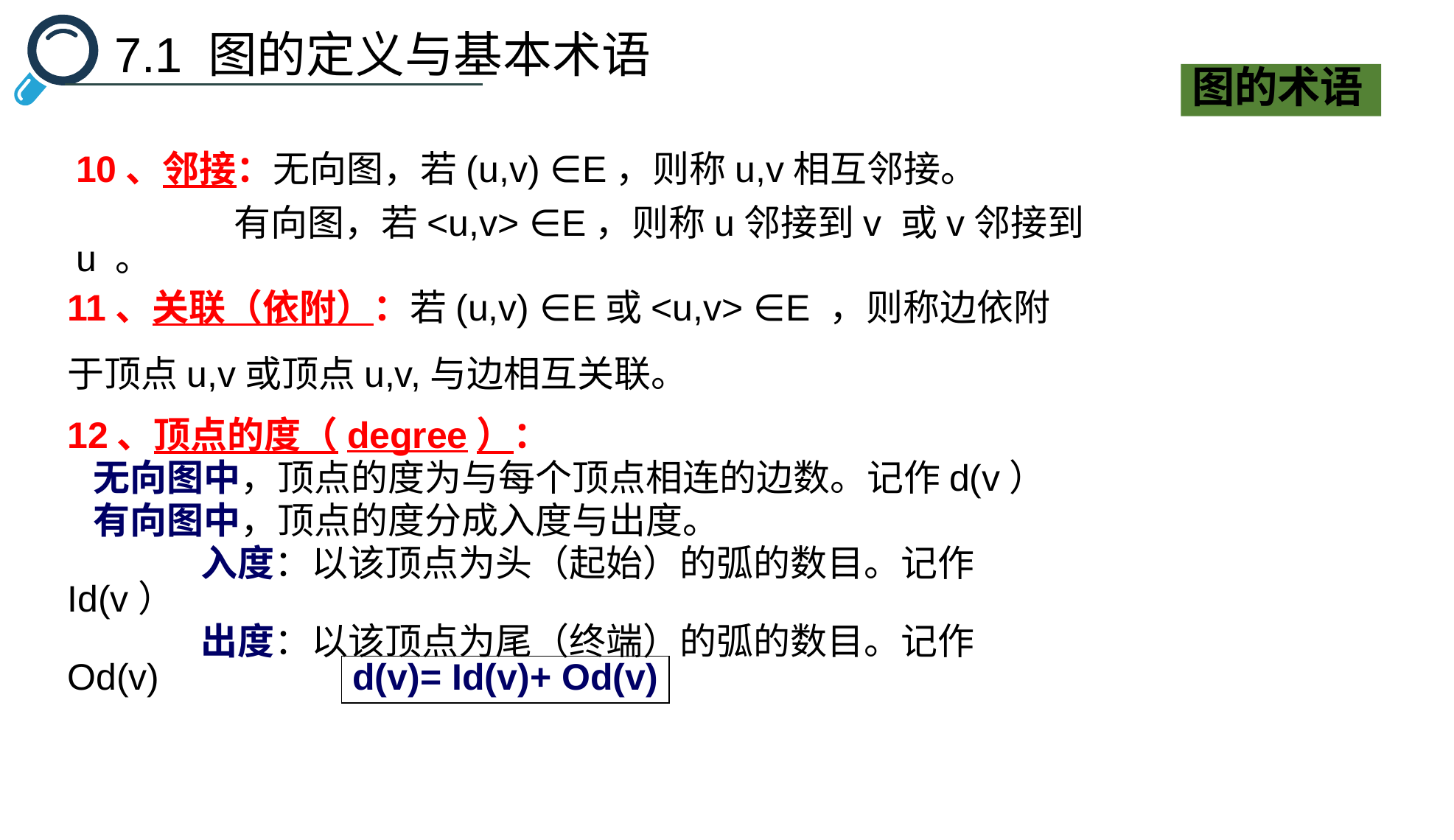

7.1 图的定义与基本术语
图的术语
10、邻接：无向图，若(u,v) ∈E，则称u,v相互邻接。
                  有向图，若<u,v> ∈E，则称u邻接到v 或v邻接到 u 。
11、关联（依附）：若(u,v) ∈E或<u,v> ∈E ，则称边依附于顶点u,v或顶点u,v,与边相互关联。
12、顶点的度（degree）：
  无向图中，顶点的度为与每个顶点相连的边数。记作d(v）
  有向图中，顶点的度分成入度与出度。
               入度：以该顶点为头（起始）的弧的数目。记作Id(v）
               出度：以该顶点为尾（终端）的弧的数目。记作Od(v)

d(v)= Id(v)+ Od(v)